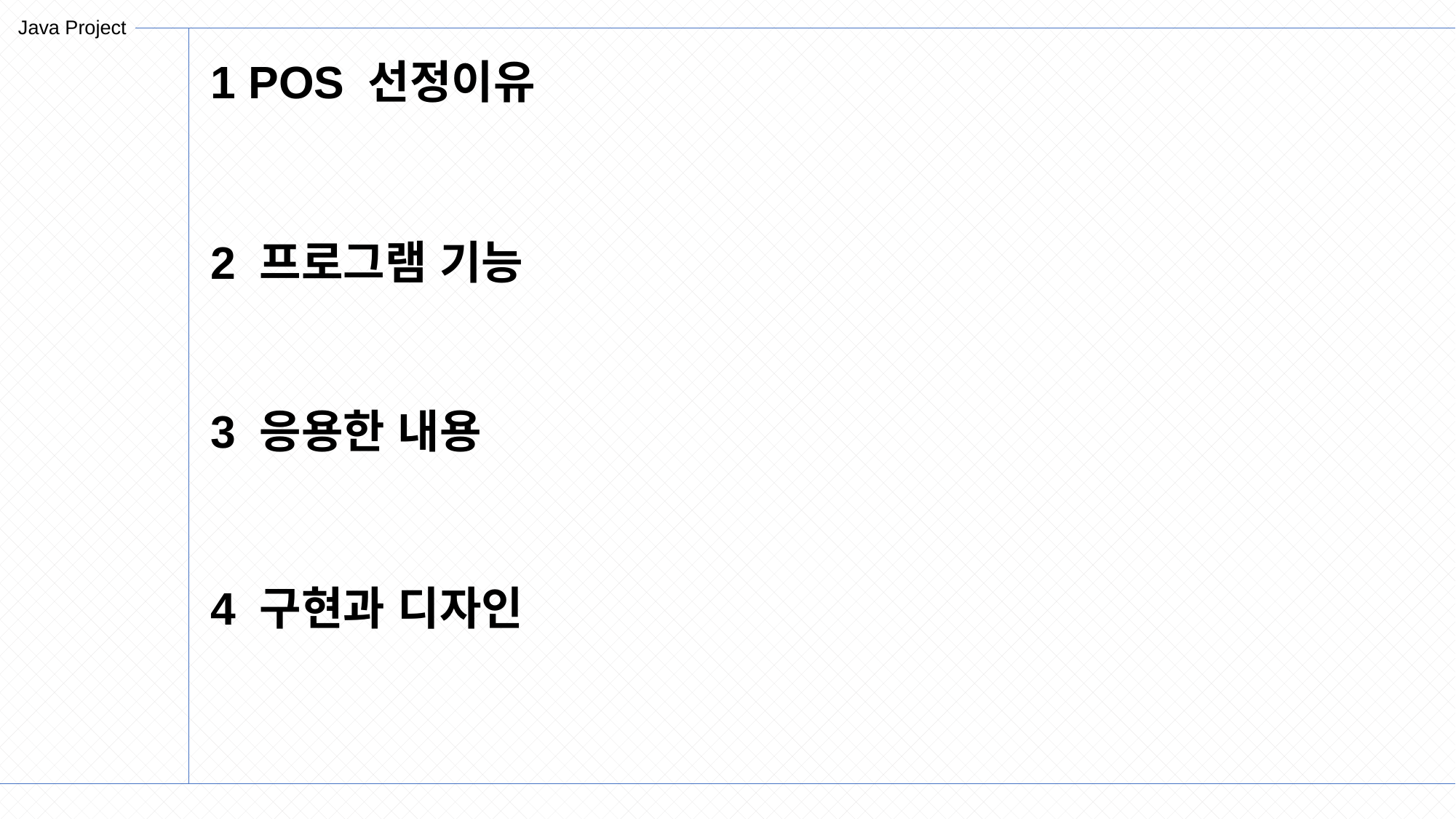

Java Project
1 POS 선정이유
2 프로그램 기능

3 응용한 내용
4 구현과 디자인